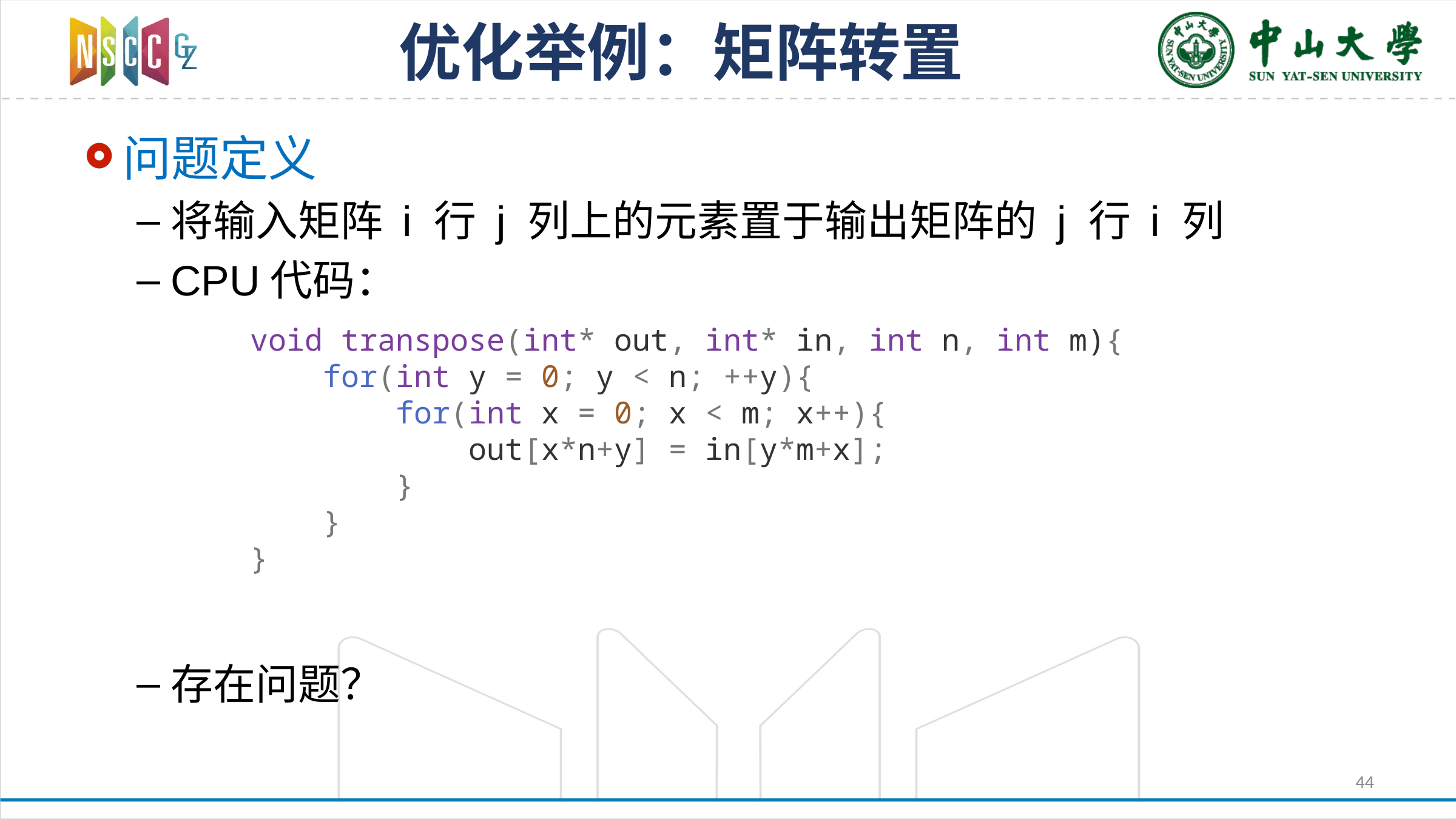

# 优化举例：矩阵转置
问题定义
将输入矩阵 i 行 j 列上的元素置于输出矩阵的 j 行 i 列
CPU代码：

存在问题？

void transpose(int* out, int* in, int n, int m){
    for(int y = 0; y < n; ++y){
        for(int x = 0; x < m; x++){
            out[x*n+y] = in[y*m+x];
        }
    }
}
44